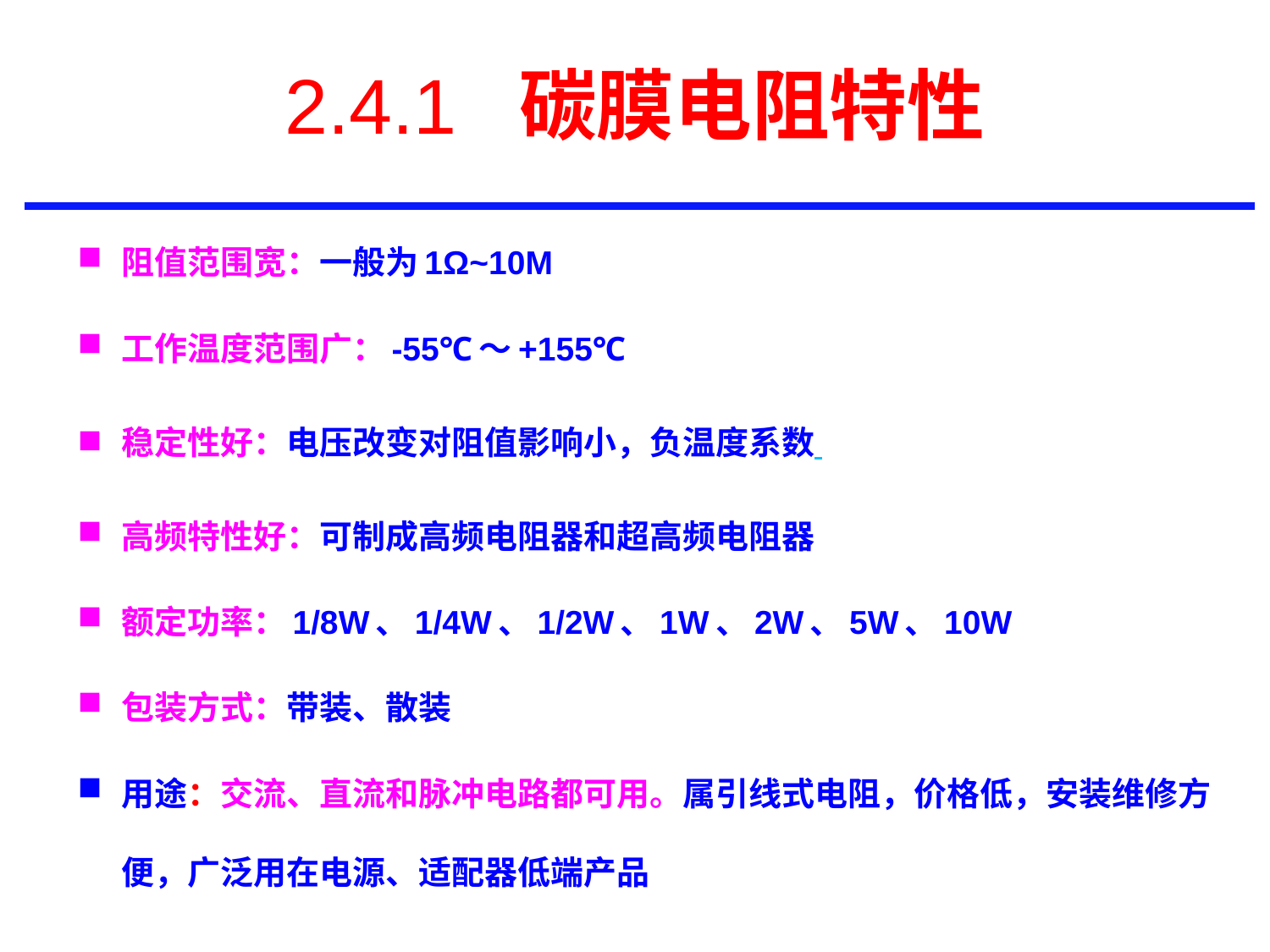

# 2.4.1  碳膜电阻特性
阻值范围宽：一般为1Ω~10M
工作温度范围广：-55℃～+155℃
稳定性好：电压改变对阻值影响小，负温度系数
高频特性好：可制成高频电阻器和超高频电阻器
额定功率：1/8W、1/4W、1/2W、1W、2W、5W、10W
包装方式：带装、散装
用途：交流、直流和脉冲电路都可用。属引线式电阻，价格低，安装维修方便，广泛用在电源、适配器低端产品